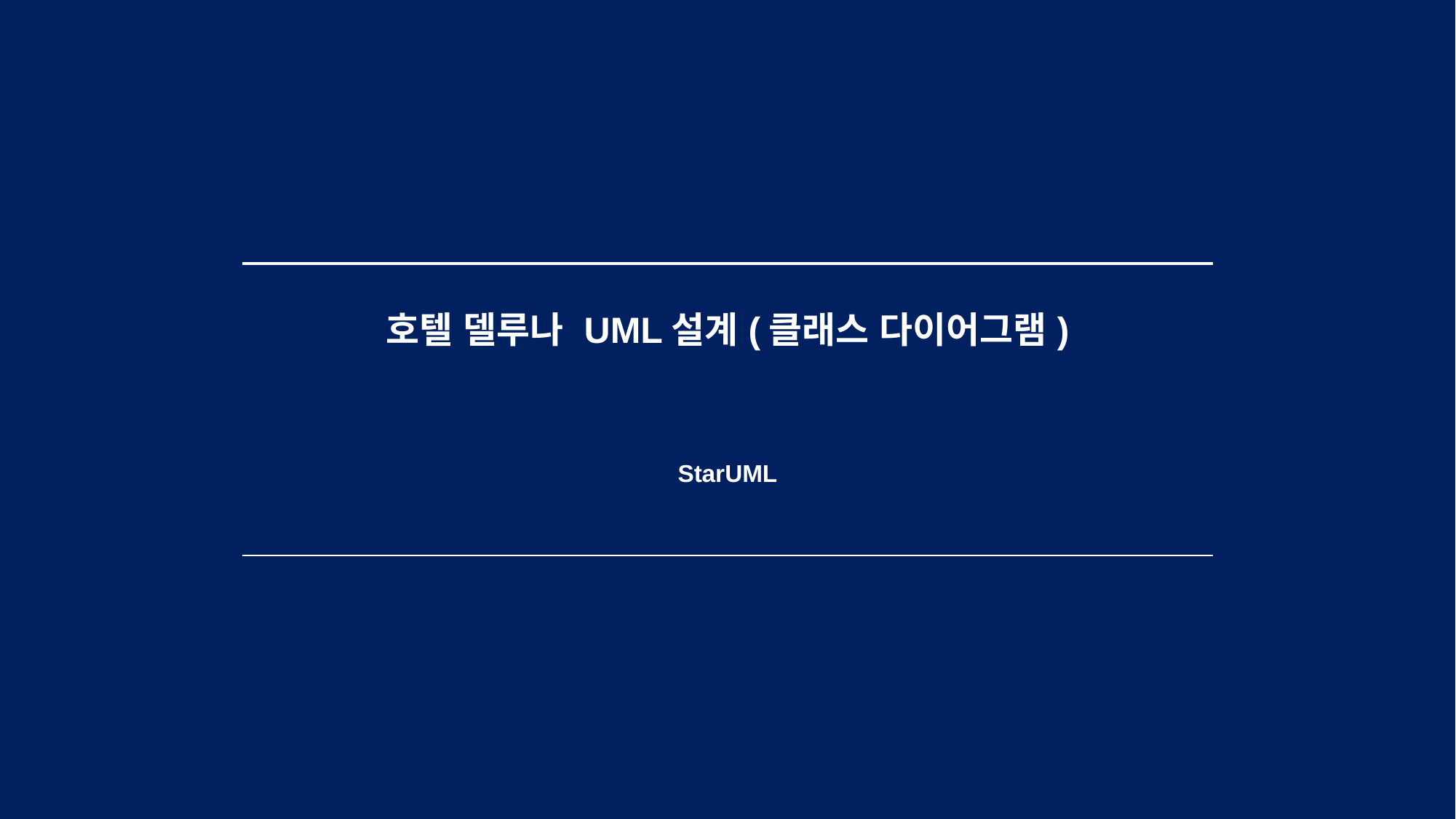

| 호텔 델루나 UML설계(클래스 다이어그램) |
| --- |
| StarUML |